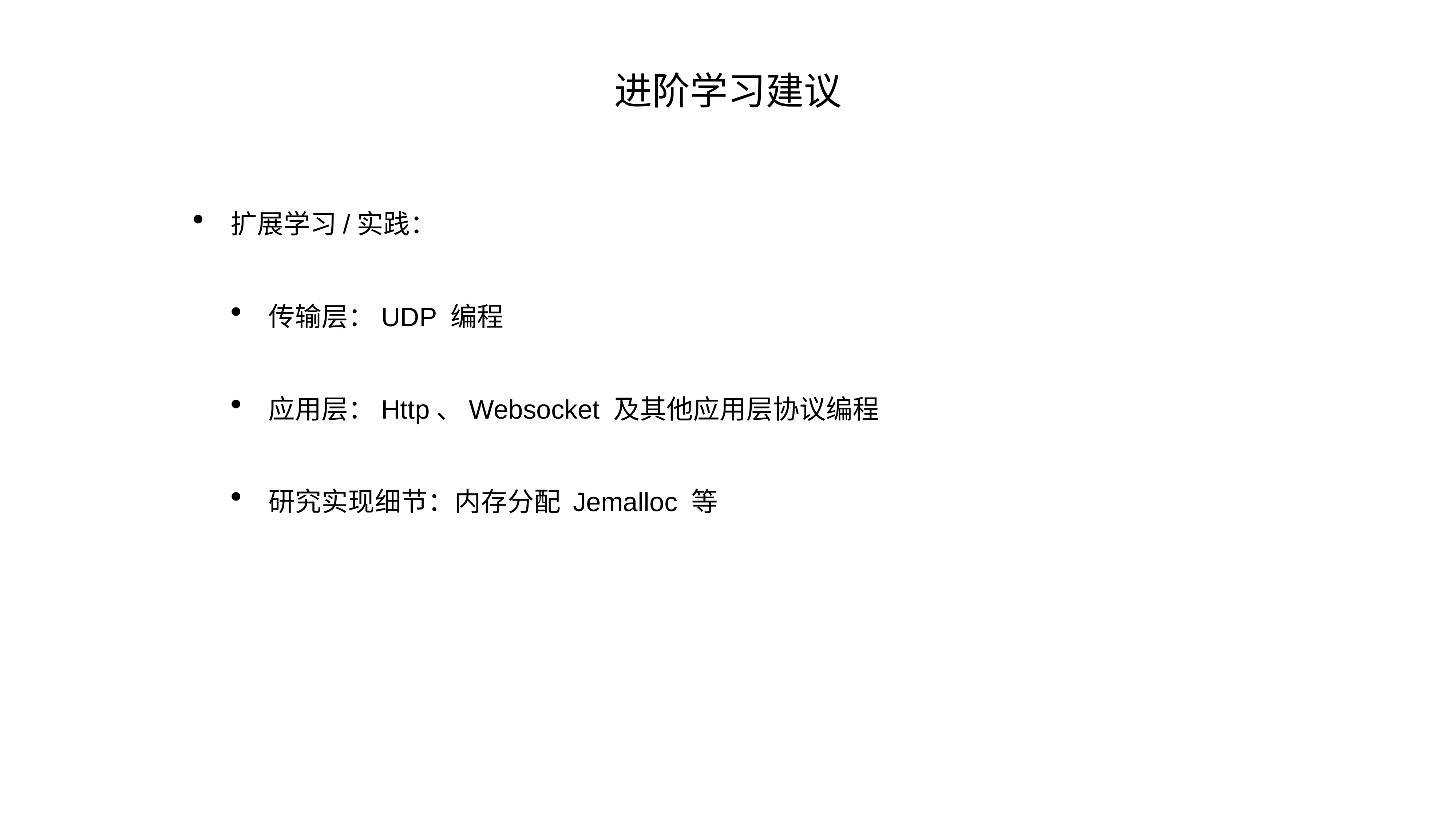

# 进阶学习建议
扩展学习/实践：
传输层：UDP 编程
应用层：Http、Websocket 及其他应用层协议编程
研究实现细节：内存分配 Jemalloc 等